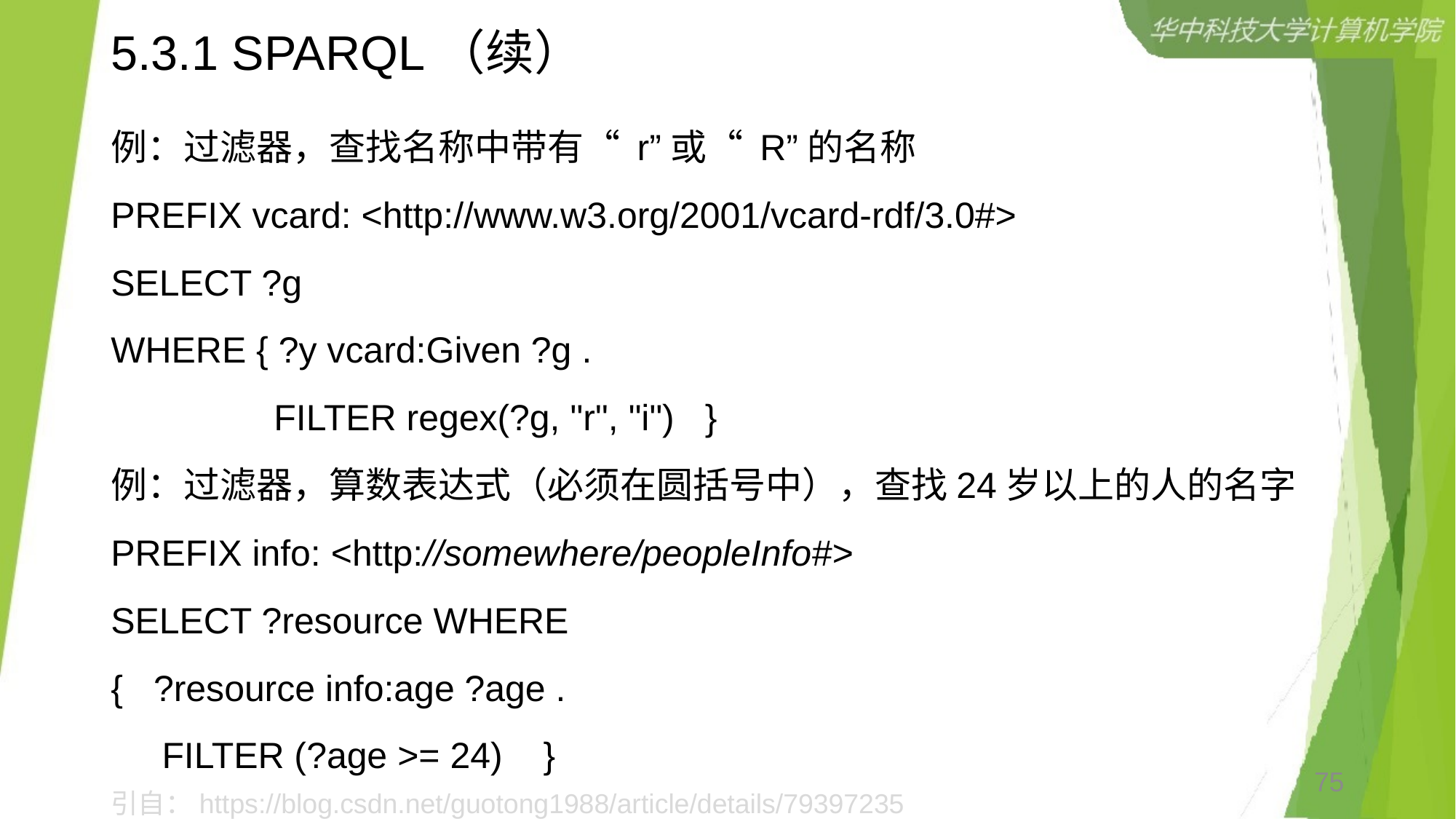

# 5.3.1 SPARQL（续）
例：过滤器，查找名称中带有“ r”或“ R”的名称
PREFIX vcard: <http://www.w3.org/2001/vcard-rdf/3.0#>
SELECT ?g
WHERE { ?y vcard:Given ?g .
                FILTER regex(?g, "r", "i")   }
例：过滤器，算数表达式（必须在圆括号中），查找24岁以上的人的名字
PREFIX info: <http://somewhere/peopleInfo#>
SELECT ?resource WHERE
{   ?resource info:age ?age .
     FILTER (?age >= 24)    }
75
引自：https://blog.csdn.net/guotong1988/article/details/79397235